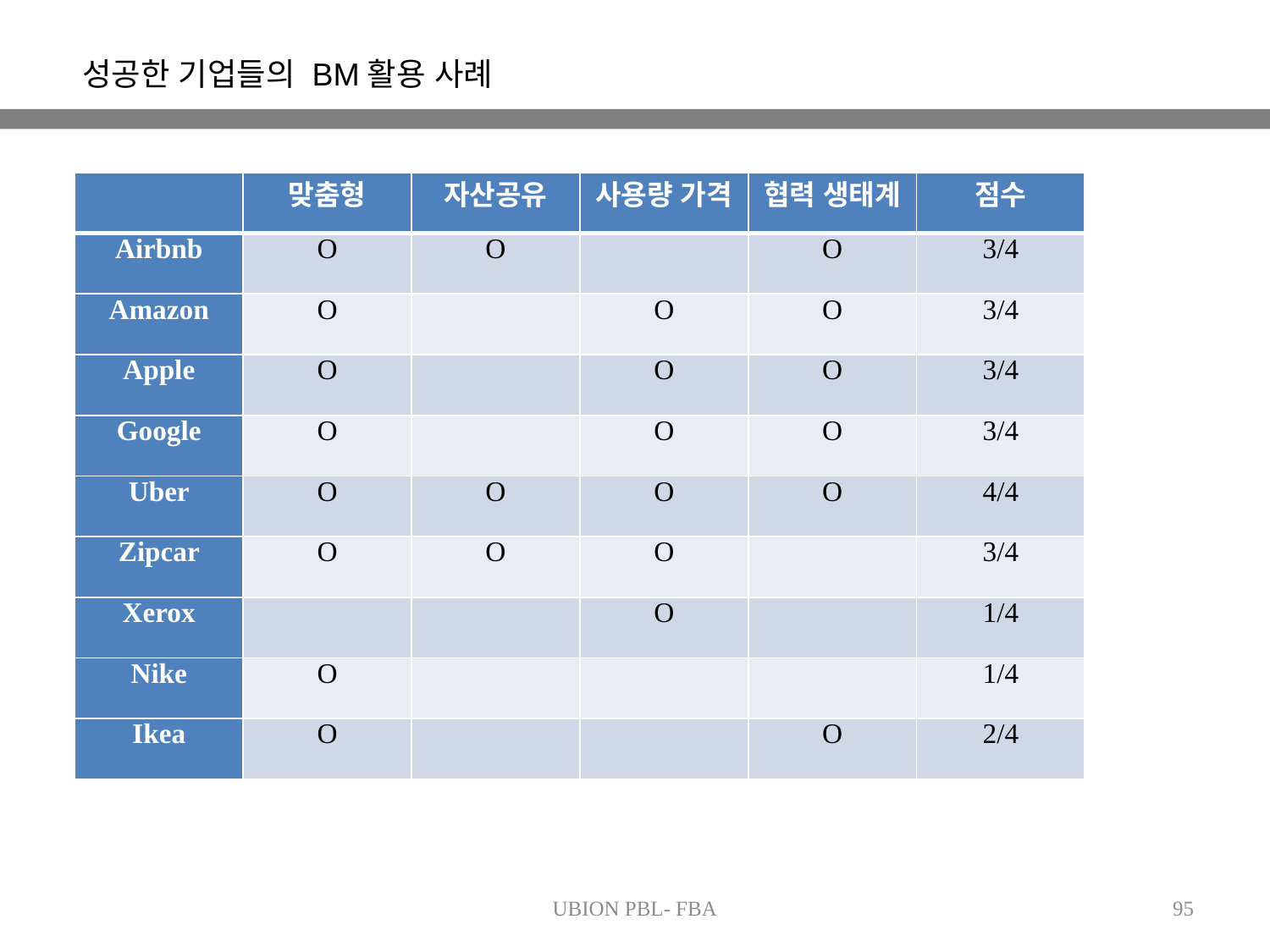

성공한 기업들의 BM활용 사례

|  | 맞춤형 | 자산공유 | 사용량 가격 | 협력 생태계 | 점수 |
| --- | --- | --- | --- | --- | --- |
| Airbnb | O | O |  | O | 3/4 |
| Amazon | O |  | O | O | 3/4 |
| Apple | O |  | O | O | 3/4 |
| Google | O |  | O | O | 3/4 |
| Uber | O | O | O | O | 4/4 |
| Zipcar | O | O | O |  | 3/4 |
| Xerox |  |  | O |  | 1/4 |
| Nike | O |  |  |  | 1/4 |
| Ikea | O |  |  | O | 2/4 |
UBION PBL- FBA
95